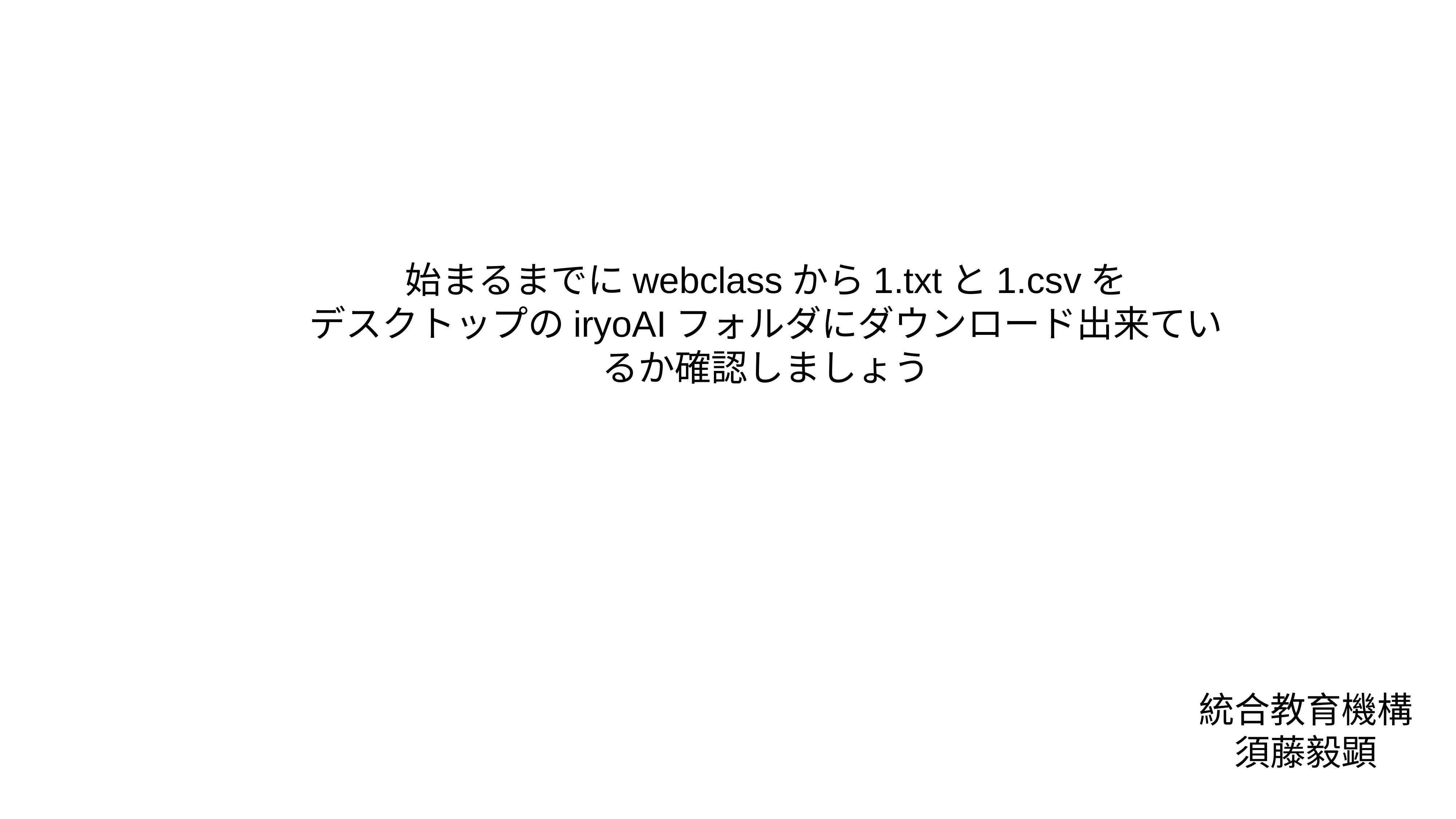

始まるまでにwebclassから1.txtと1.csvを
デスクトップのiryoAIフォルダにダウンロード出来ているか確認しましょう
統合教育機構
須藤毅顕